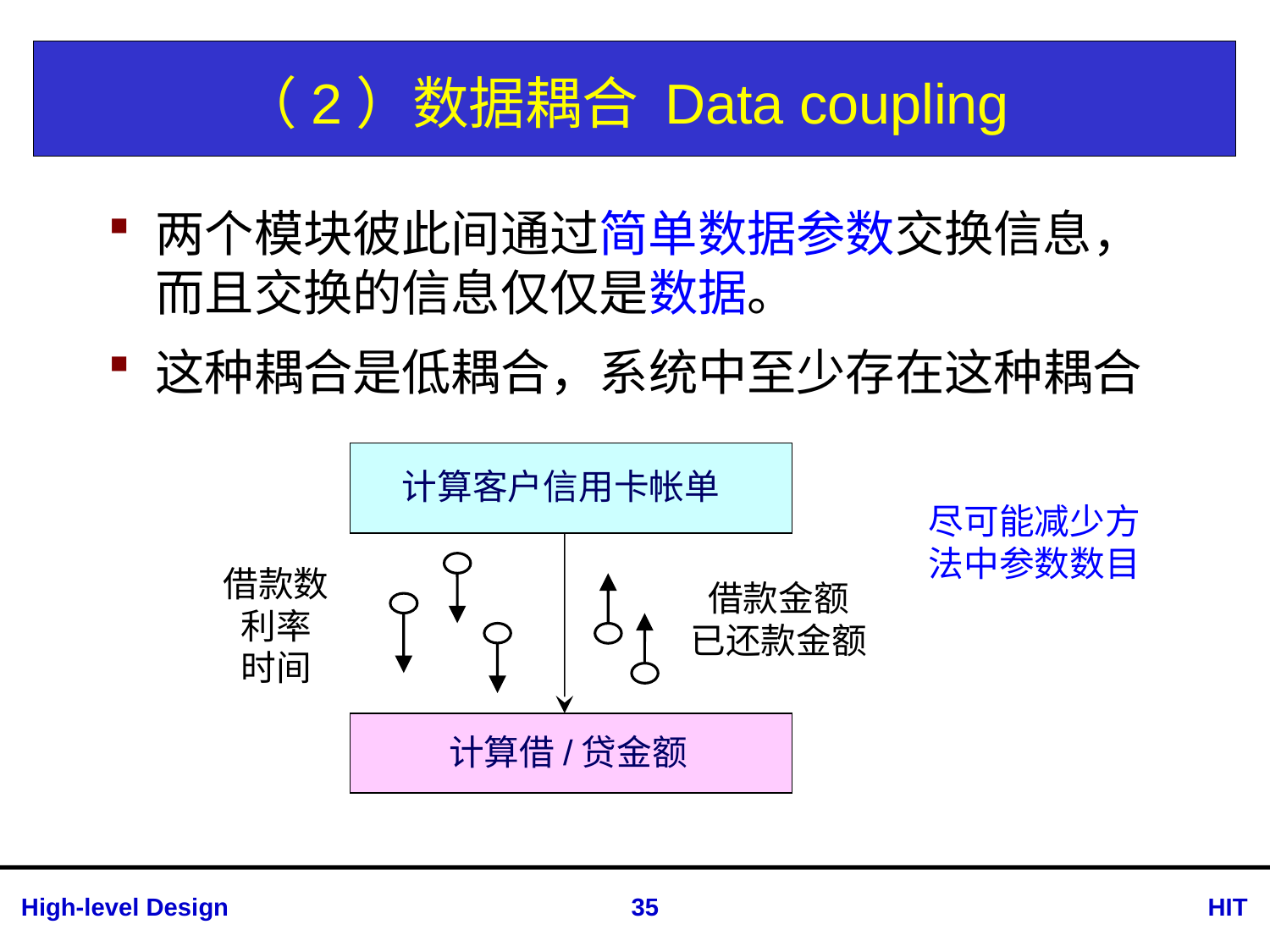

# （2）数据耦合 Data coupling
两个模块彼此间通过简单数据参数交换信息，而且交换的信息仅仅是数据。
这种耦合是低耦合，系统中至少存在这种耦合

计算客户信用卡帐单

借款数
利率
时间

借款金额
已还款金额

计算借/贷金额
尽可能减少方法中参数数目